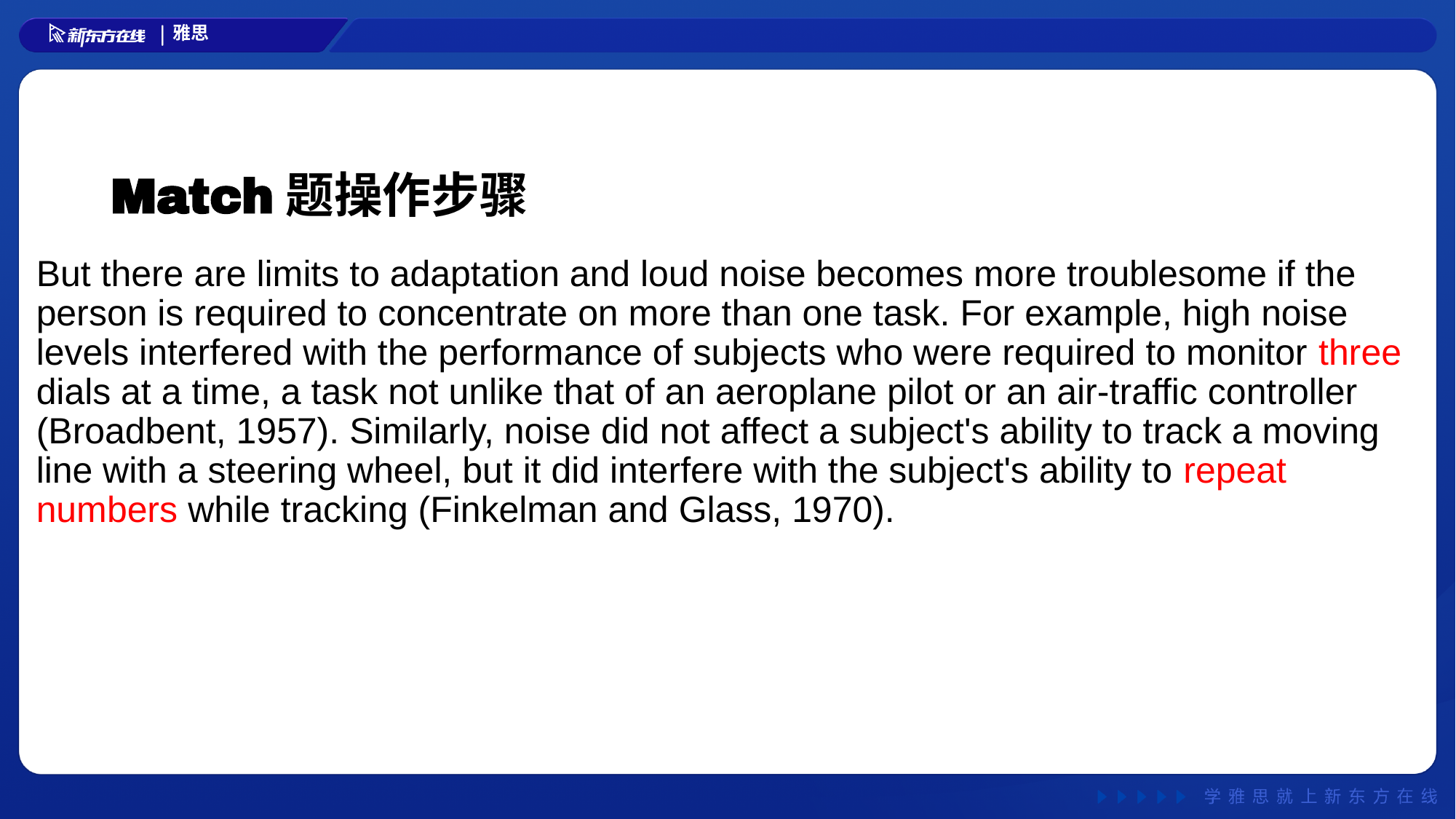

# Match题操作步骤
But there are limits to adaptation and loud noise becomes more troublesome if the person is required to concentrate on more than one task. For example, high noise levels interfered with the performance of subjects who were required to monitor three dials at a time, a task not unlike that of an aeroplane pilot or an air-traffic controller (Broadbent, 1957). Similarly, noise did not affect a subject's ability to track a moving line with a steering wheel, but it did interfere with the subject's ability to repeat numbers while tracking (Finkelman and Glass, 1970).